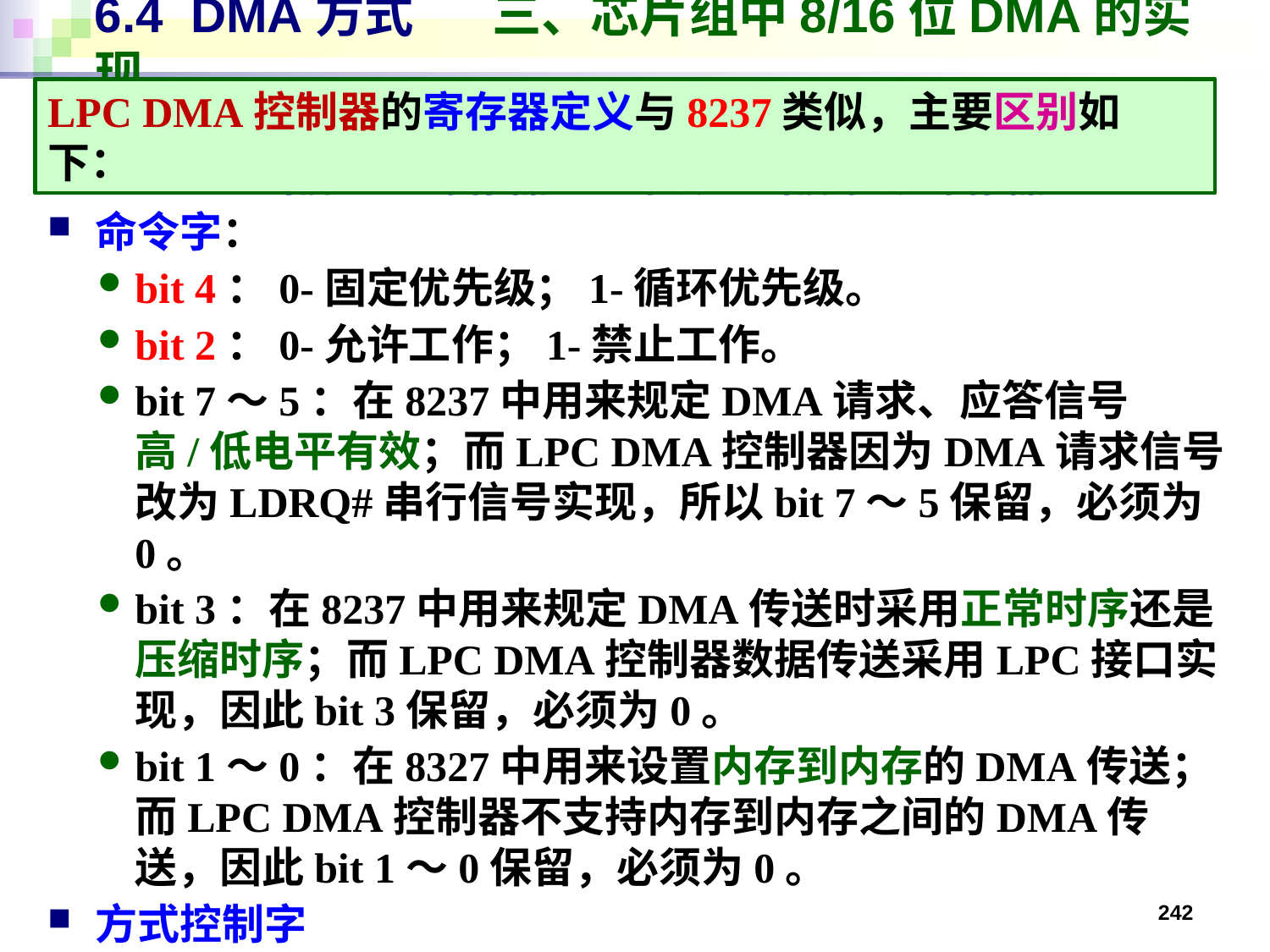

# 6.4  DMA方式       三、芯片组中8/16位DMA的实现
LPC DMA控制器的寄存器定义与8237类似，主要区别如下：
基地址/当前地址寄存器、基字数/当前字数寄存器
命令字：
bit 4：0-固定优先级；1-循环优先级。
bit 2：0-允许工作；1-禁止工作。
bit 7～5：在8237中用来规定DMA请求、应答信号高/低电平有效；而LPC DMA控制器因为DMA请求信号改为LDRQ#串行信号实现，所以bit 7～5保留，必须为0。
bit 3：在8237中用来规定DMA传送时采用正常时序还是压缩时序；而LPC DMA控制器数据传送采用LPC接口实现，因此bit 3保留，必须为0。
bit 1～0：在8327中用来设置内存到内存的DMA传送；而LPC DMA控制器不支持内存到内存之间的DMA传送，因此bit 1～0保留，必须为0。
方式控制字
242